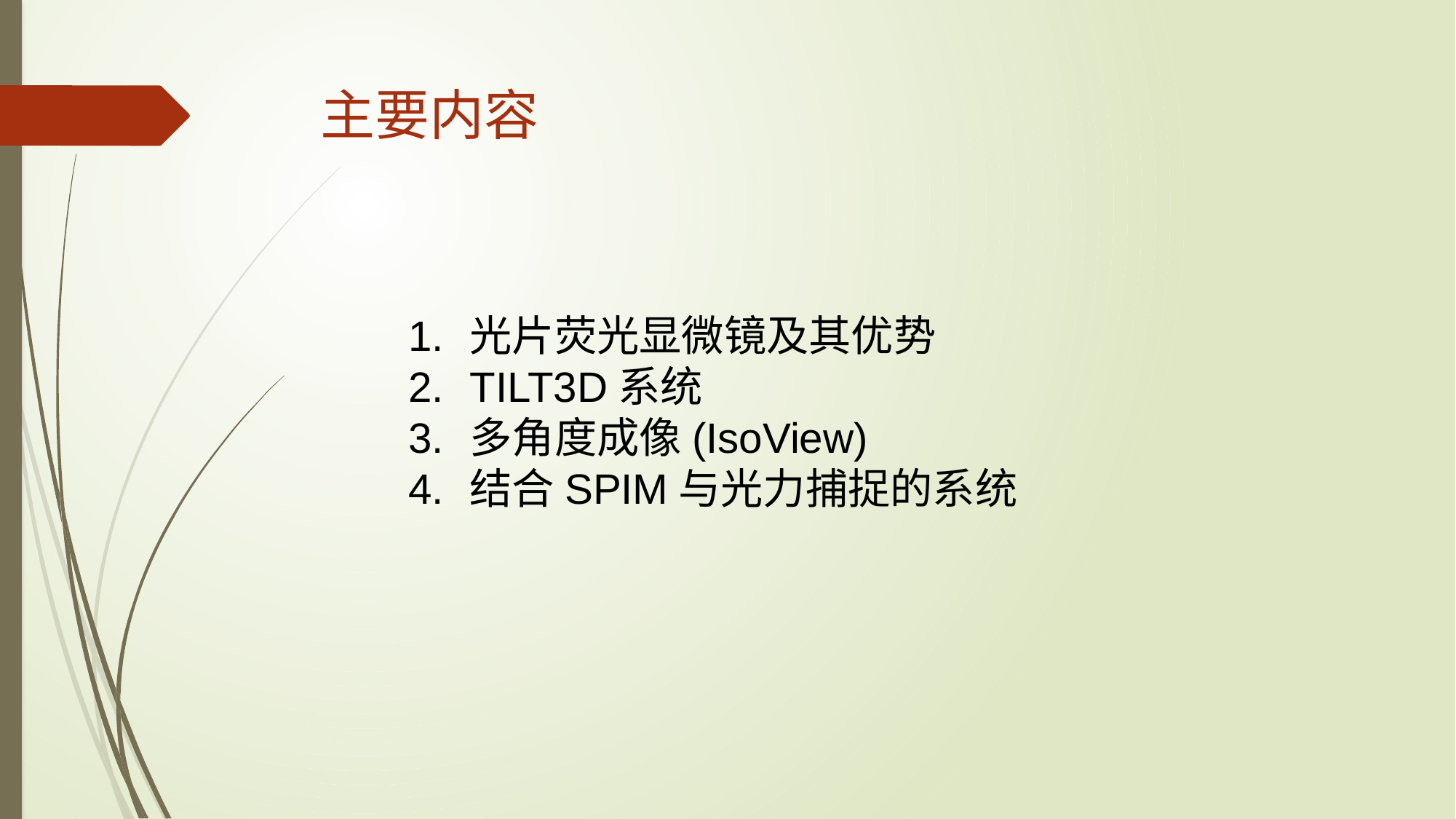

# 主要内容
光片荧光显微镜及其优势
TILT3D系统
多角度成像(IsoView)
结合SPIM与光力捕捉的系统